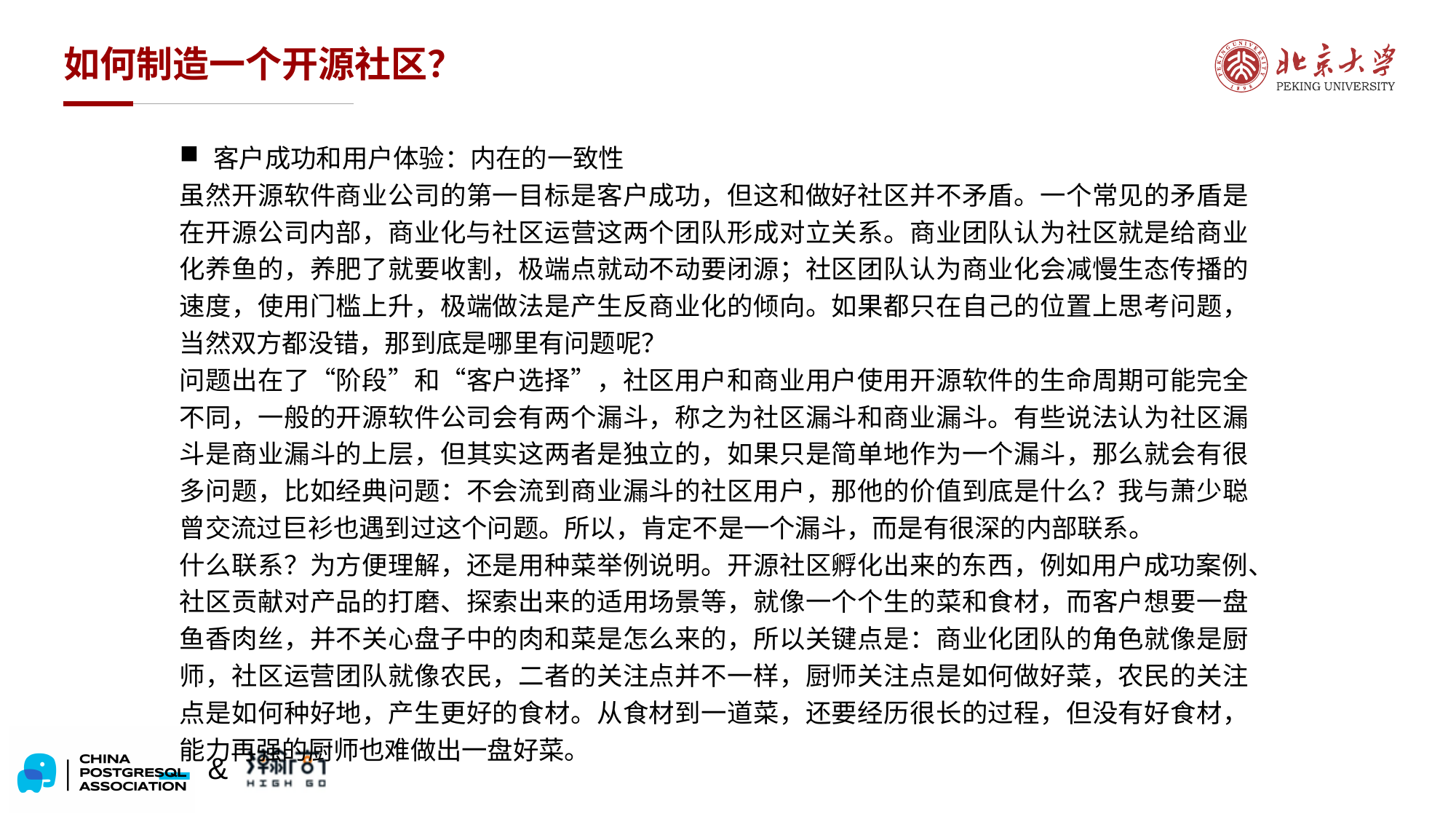

# 如何制造一个开源社区？
客户成功和用户体验：内在的一致性
虽然开源软件商业公司的第一目标是客户成功，但这和做好社区并不矛盾。一个常见的矛盾是在开源公司内部，商业化与社区运营这两个团队形成对立关系。商业团队认为社区就是给商业化养鱼的，养肥了就要收割，极端点就动不动要闭源；社区团队认为商业化会减慢生态传播的速度，使用门槛上升，极端做法是产生反商业化的倾向。如果都只在自己的位置上思考问题，当然双方都没错，那到底是哪里有问题呢？
问题出在了“阶段”和“客户选择”，社区用户和商业用户使用开源软件的生命周期可能完全不同，一般的开源软件公司会有两个漏斗，称之为社区漏斗和商业漏斗。有些说法认为社区漏斗是商业漏斗的上层，但其实这两者是独立的，如果只是简单地作为一个漏斗，那么就会有很多问题，比如经典问题：不会流到商业漏斗的社区用户，那他的价值到底是什么？我与萧少聪曾交流过巨衫也遇到过这个问题。所以，肯定不是一个漏斗，而是有很深的内部联系。
什么联系？为方便理解，还是用种菜举例说明。开源社区孵化出来的东西，例如用户成功案例、社区贡献对产品的打磨、探索出来的适用场景等，就像一个个生的菜和食材，而客户想要一盘鱼香肉丝，并不关心盘子中的肉和菜是怎么来的，所以关键点是：商业化团队的角色就像是厨师，社区运营团队就像农民，二者的关注点并不一样，厨师关注点是如何做好菜，农民的关注点是如何种好地，产生更好的食材。从食材到一道菜，还要经历很长的过程，但没有好食材，能力再强的厨师也难做出一盘好菜。